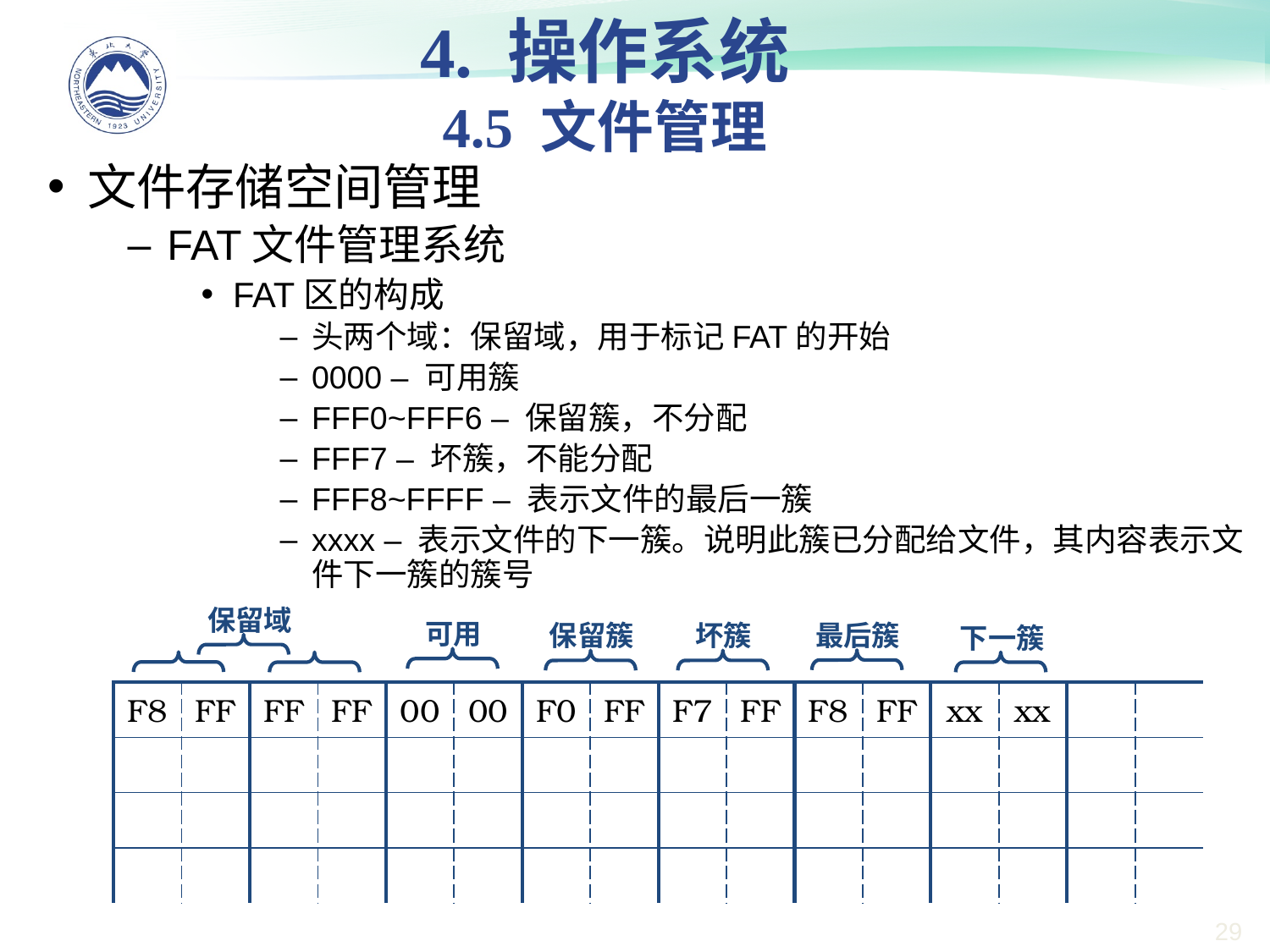

4. 操作系统
4.5 文件管理
文件存储空间管理
FAT文件管理系统
FAT区的构成
头两个域：保留域，用于标记FAT的开始
0000 – 可用簇
FFF0~FFF6 – 保留簇，不分配
FFF7 – 坏簇，不能分配
FFF8~FFFF – 表示文件的最后一簇
xxxx – 表示文件的下一簇。说明此簇已分配给文件，其内容表示文件下一簇的簇号
保留域

可用

最后簇

保留簇

坏簇

下一簇

| F8 | FF | FF | FF | 00 | 00 | F0 | FF | F7 | FF | F8 | FF | xx | xx |  |  |
| --- | --- | --- | --- | --- | --- | --- | --- | --- | --- | --- | --- | --- | --- | --- | --- |
|  |  |  |  |  |  |  |  |  |  |  |  |  |  |  |  |
|  |  |  |  |  |  |  |  |  |  |  |  |  |  |  |  |
|  |  |  |  |  |  |  |  |  |  |  |  |  |  |  |  |
29